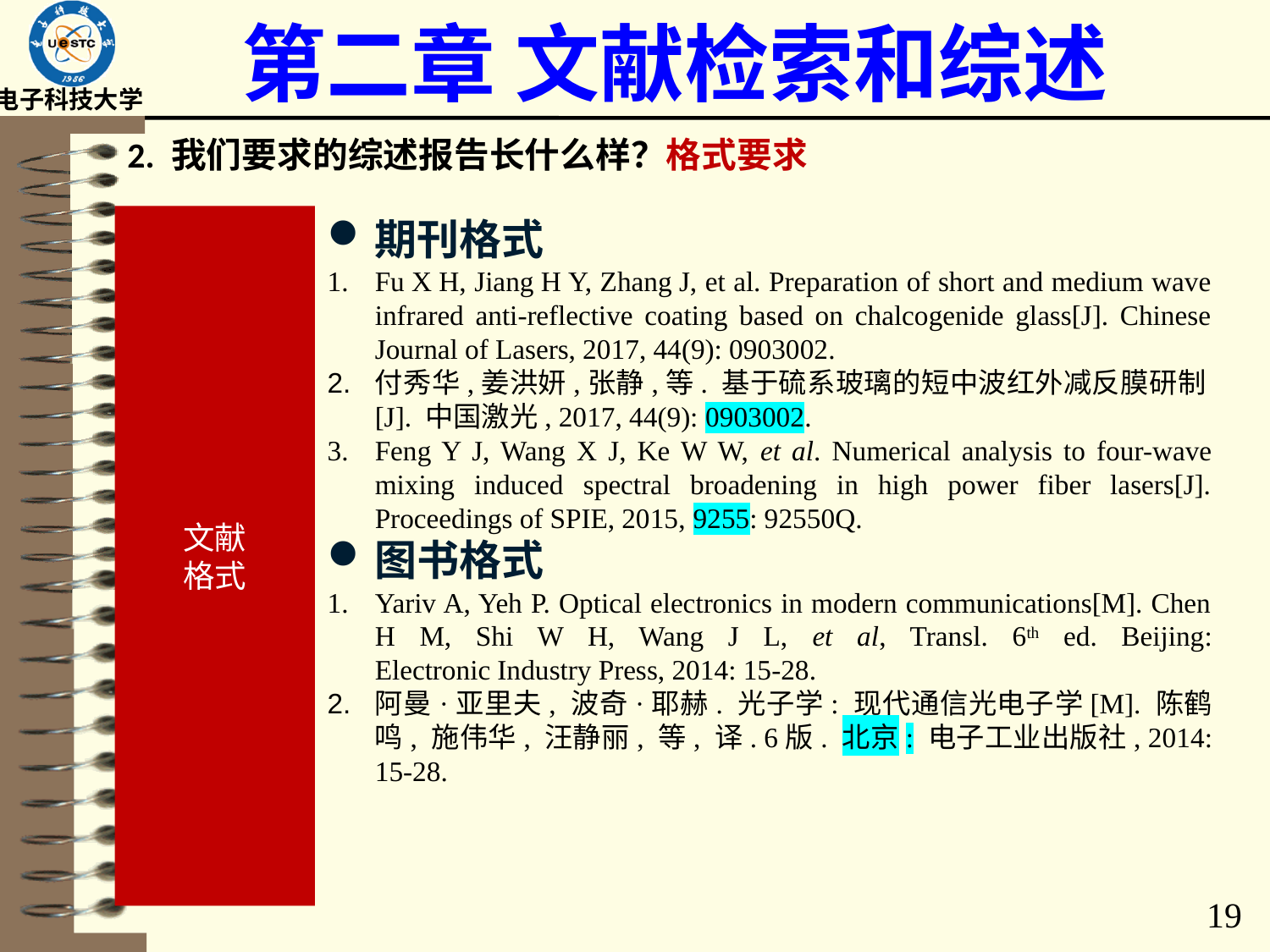

# 第二章 文献检索和综述
2. 我们要求的综述报告长什么样？格式要求
文献
格式
期刊格式
Fu X H, Jiang H Y, Zhang J, et al. Preparation of short and medium wave infrared anti-reflective coating based on chalcogenide glass[J]. Chinese Journal of Lasers, 2017, 44(9): 0903002.
付秀华,姜洪妍,张静,等. 基于硫系玻璃的短中波红外减反膜研制[J]. 中国激光, 2017, 44(9): 0903002.
Feng Y J, Wang X J, Ke W W, et al. Numerical analysis to four-wave mixing induced spectral broadening in high power fiber lasers[J]. Proceedings of SPIE, 2015, 9255: 92550Q.
图书格式
Yariv A, Yeh P. Optical electronics in modern communications[M]. Chen H M, Shi W H, Wang J L, et al, Transl. 6th ed. Beijing: Electronic Industry Press, 2014: 15-28.
阿曼·亚里夫, 波奇·耶赫. 光子学: 现代通信光电子学[M]. 陈鹤鸣, 施伟华, 汪静丽, 等, 译. 6版. 北京: 电子工业出版社, 2014: 15-28.
19